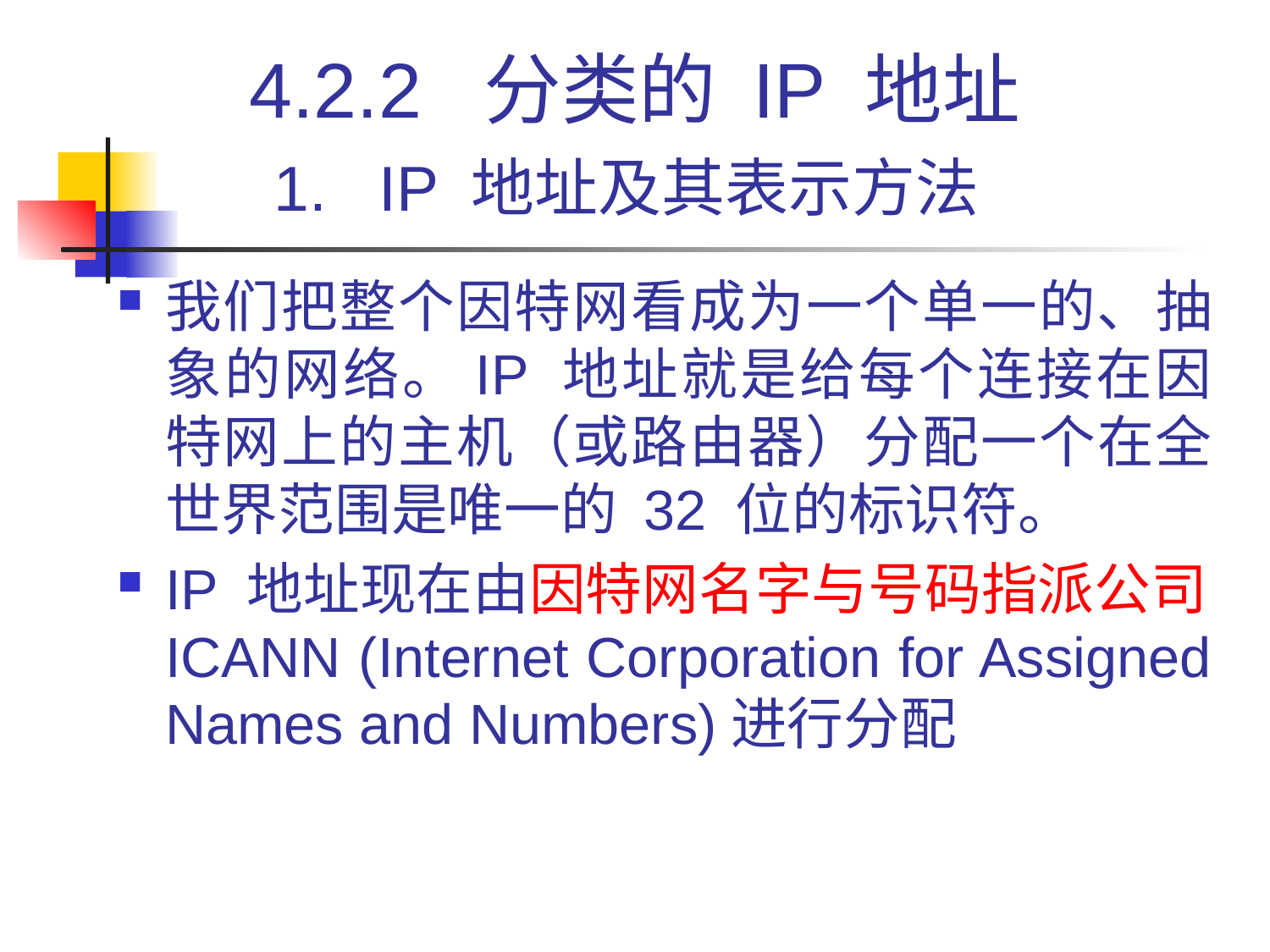

# 4.2.2  分类的 IP 地址 1.   IP 地址及其表示方法
我们把整个因特网看成为一个单一的、抽象的网络。IP 地址就是给每个连接在因特网上的主机（或路由器）分配一个在全世界范围是唯一的 32 位的标识符。
IP 地址现在由因特网名字与号码指派公司ICANN (Internet Corporation for Assigned Names and Numbers)进行分配